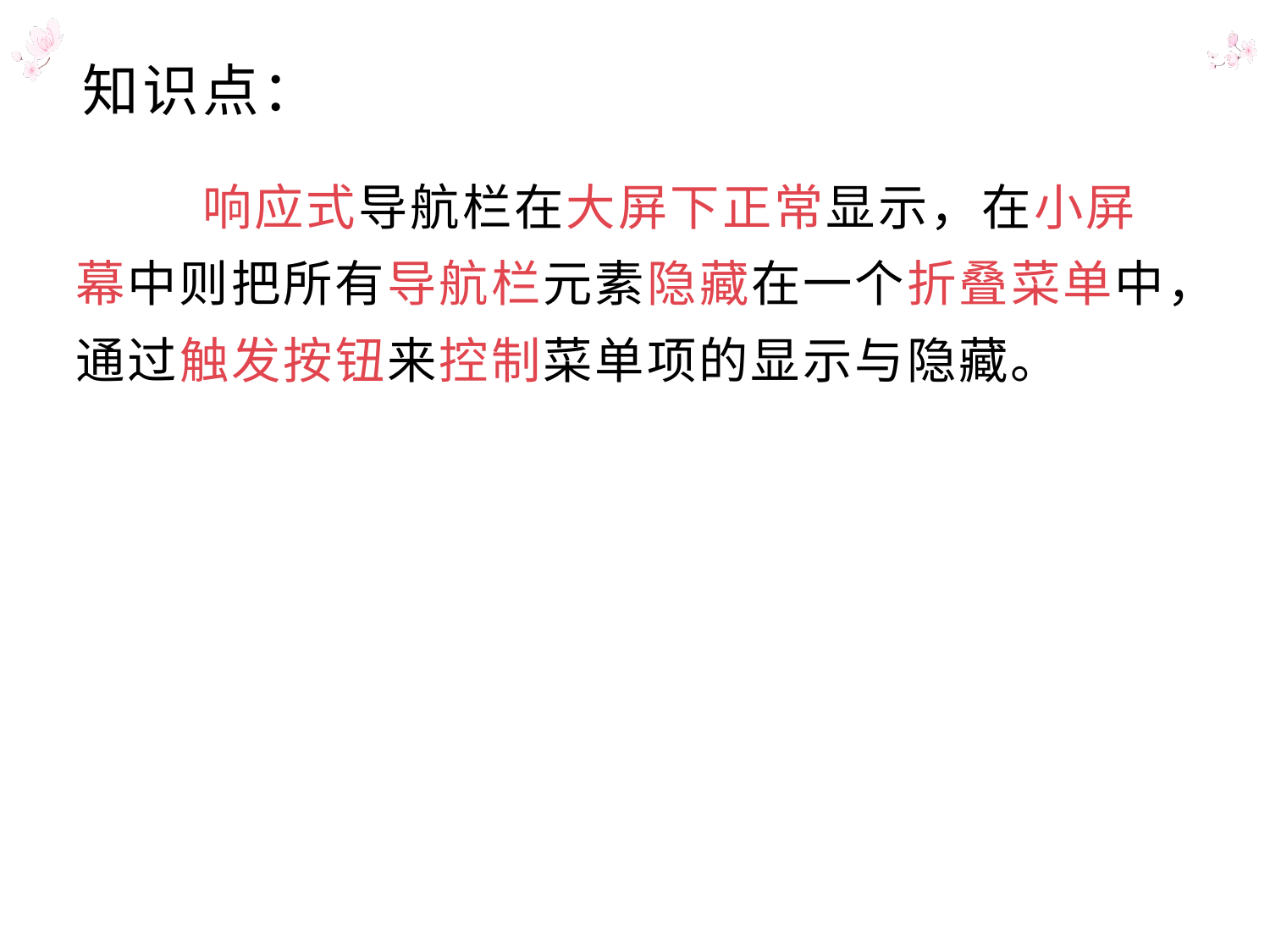

# 知识点：
	响应式导航栏在大屏下正常显示，在小屏幕中则把所有导航栏元素隐藏在一个折叠菜单中，通过触发按钮来控制菜单项的显示与隐藏。